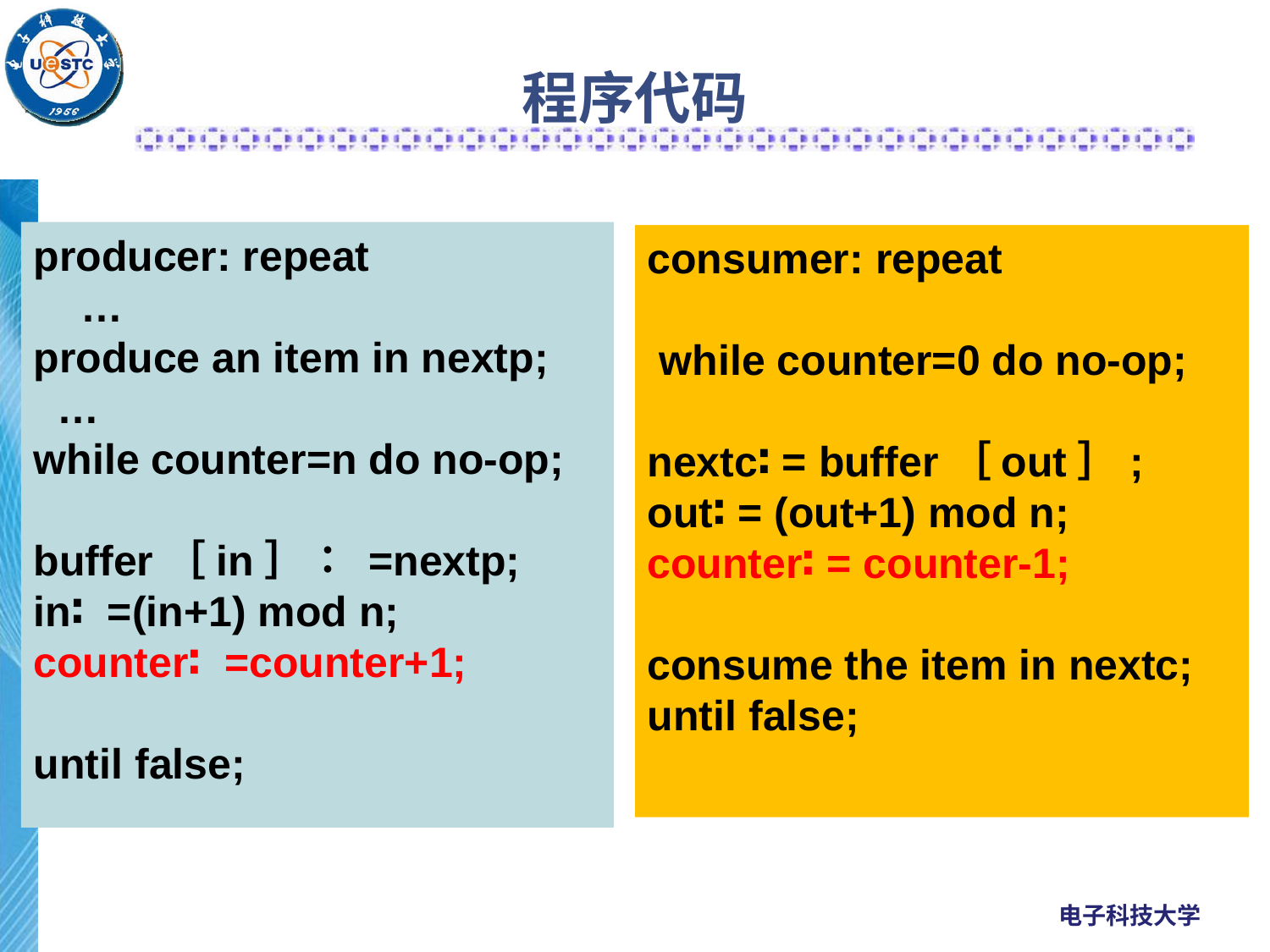

# 程序代码
producer: repeat
    …
produce an item in nextp;     …
while counter=n do no-op;

buffer［in］∶ =nextp;
in∶  =(in+1) mod n;
counter∶  =counter+1;

until false;
consumer: repeat

 while counter=0 do no-op;

nextc∶ = buffer［out］;
out∶ = (out+1) mod n;
counter∶ = counter-1;

consume the item in nextc;
until false;